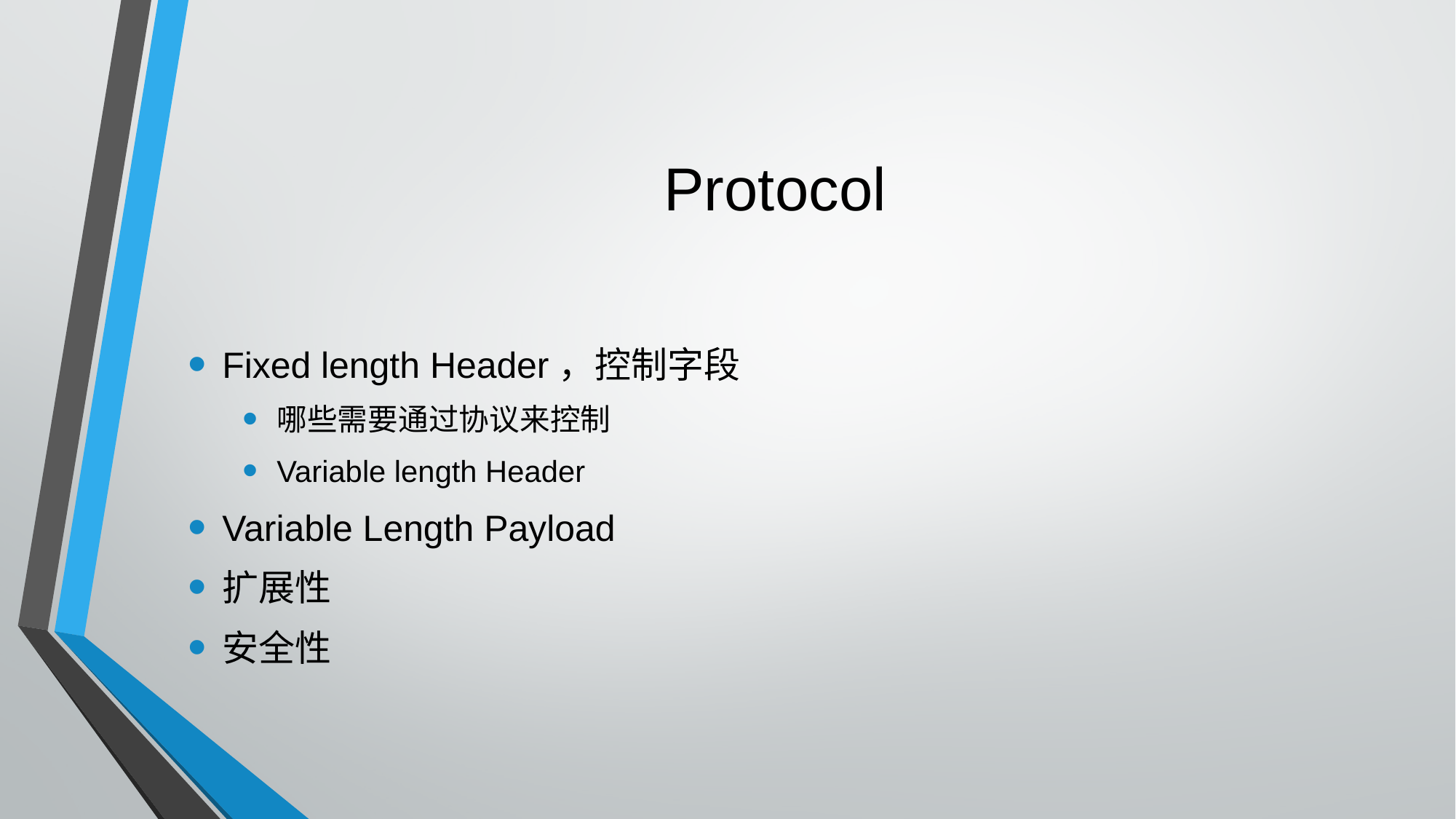

# Protocol
Fixed length Header，控制字段
哪些需要通过协议来控制
Variable length Header
Variable Length Payload
扩展性
安全性